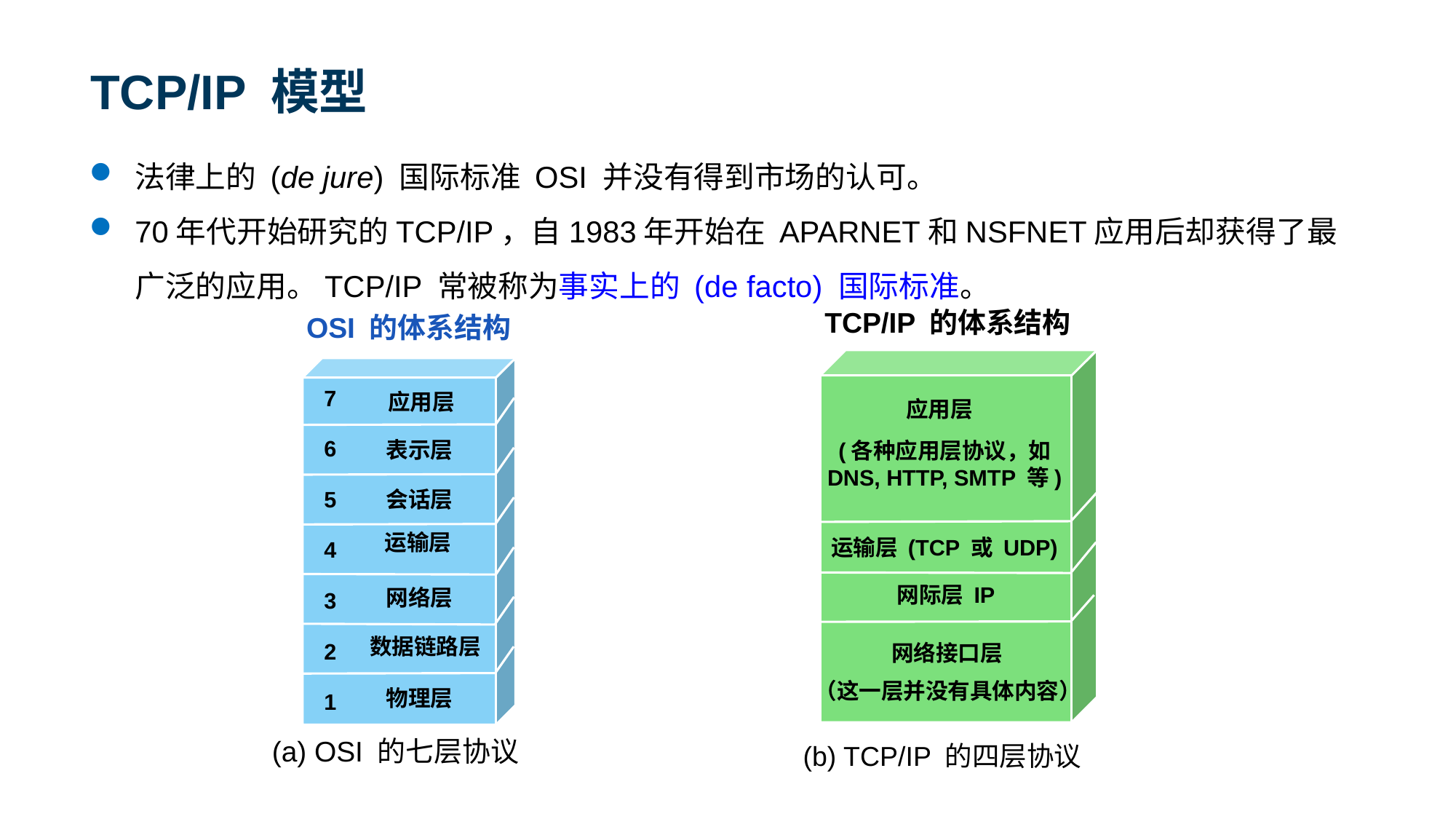

TCP/IP 模型
法律上的 (de jure) 国际标准 OSI 并没有得到市场的认可。
70年代开始研究的TCP/IP，自1983年开始在 APARNET和NSFNET应用后却获得了最广泛的应用。TCP/IP 常被称为事实上的 (de facto) 国际标准。
两种国际标准
TCP/IP 的体系结构
OSI 的体系结构

7
6
5
4
3
2
1

应用层
应用层

表示层
(各种应用层协议，如
DNS, HTTP, SMTP 等)

会话层

运输层
运输层 (TCP 或 UDP)

网际层 IP
网络层

数据链路层
网络接口层

（这一层并没有具体内容）
物理层
(a) OSI 的七层协议
(b) TCP/IP 的四层协议